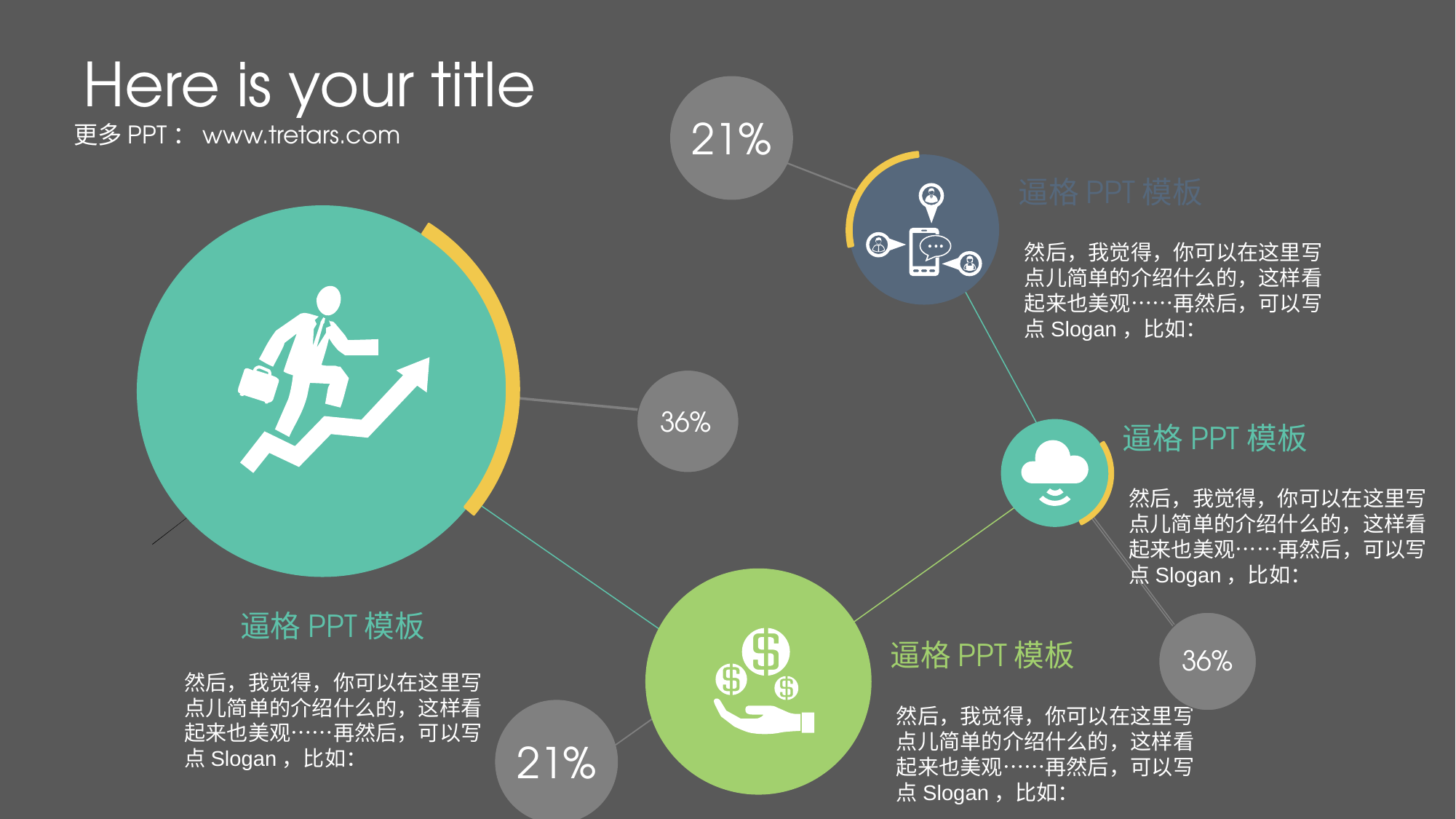

Here is your title
21%
更多PPT：www.tretars.com

逼格PPT模板

然后，我觉得，你可以在这里写点儿简单的介绍什么的，这样看起来也美观……再然后，可以写点Slogan，比如：

36%
逼格PPT模板

然后，我觉得，你可以在这里写点儿简单的介绍什么的，这样看起来也美观……再然后，可以写点Slogan，比如：

逼格PPT模板

逼格PPT模板
36%
然后，我觉得，你可以在这里写点儿简单的介绍什么的，这样看起来也美观……再然后，可以写点Slogan，比如：

然后，我觉得，你可以在这里写点儿简单的介绍什么的，这样看起来也美观……再然后，可以写点Slogan，比如：

21%